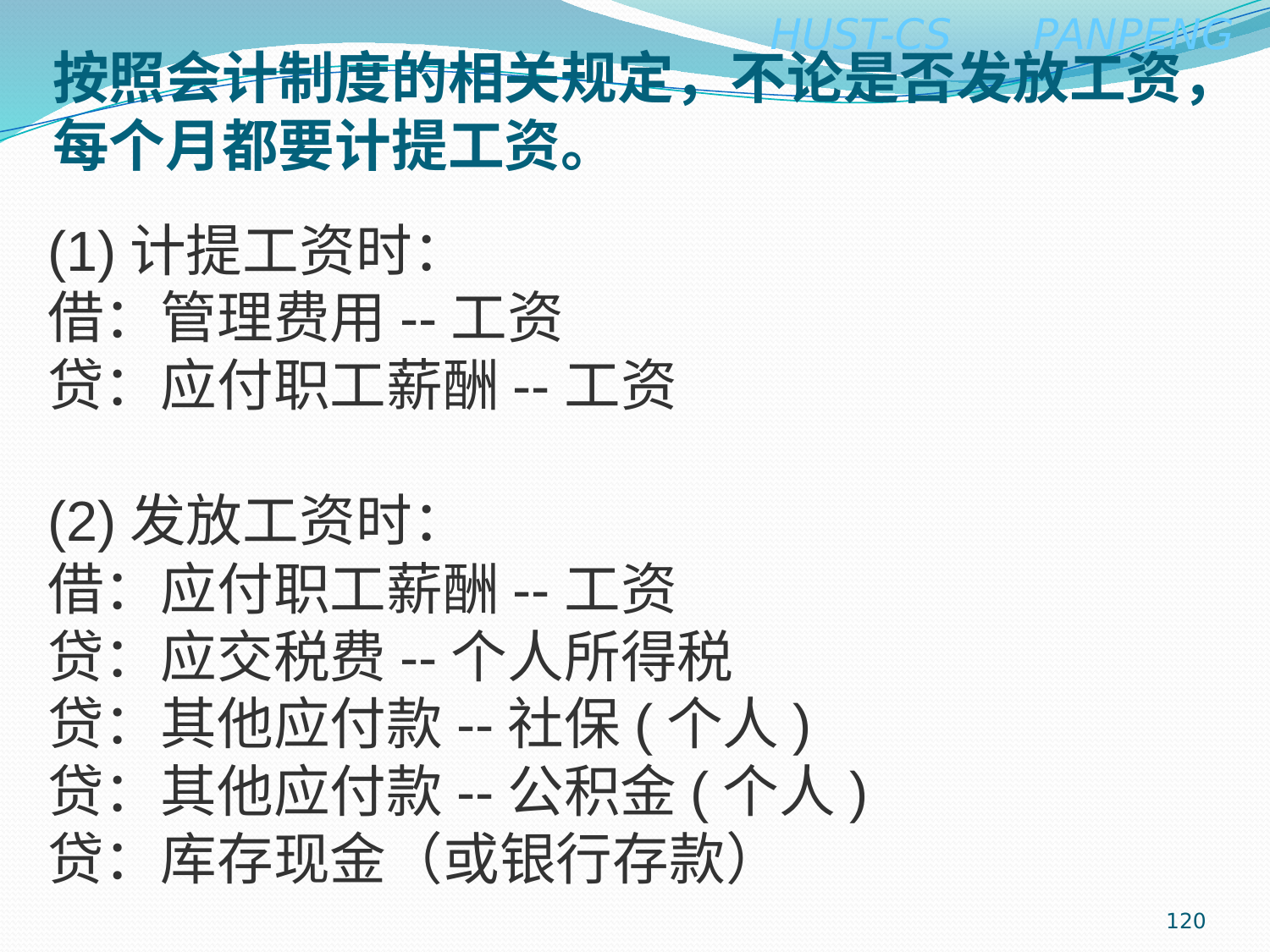

按照会计制度的相关规定，不论是否发放工资，
每个月都要计提工资。
(1)计提工资时：
借：管理费用--工资
贷：应付职工薪酬--工资

(2)发放工资时：
借：应付职工薪酬--工资
贷：应交税费--个人所得税
贷：其他应付款--社保(个人)
贷：其他应付款--公积金(个人)
贷：库存现金（或银行存款）
120